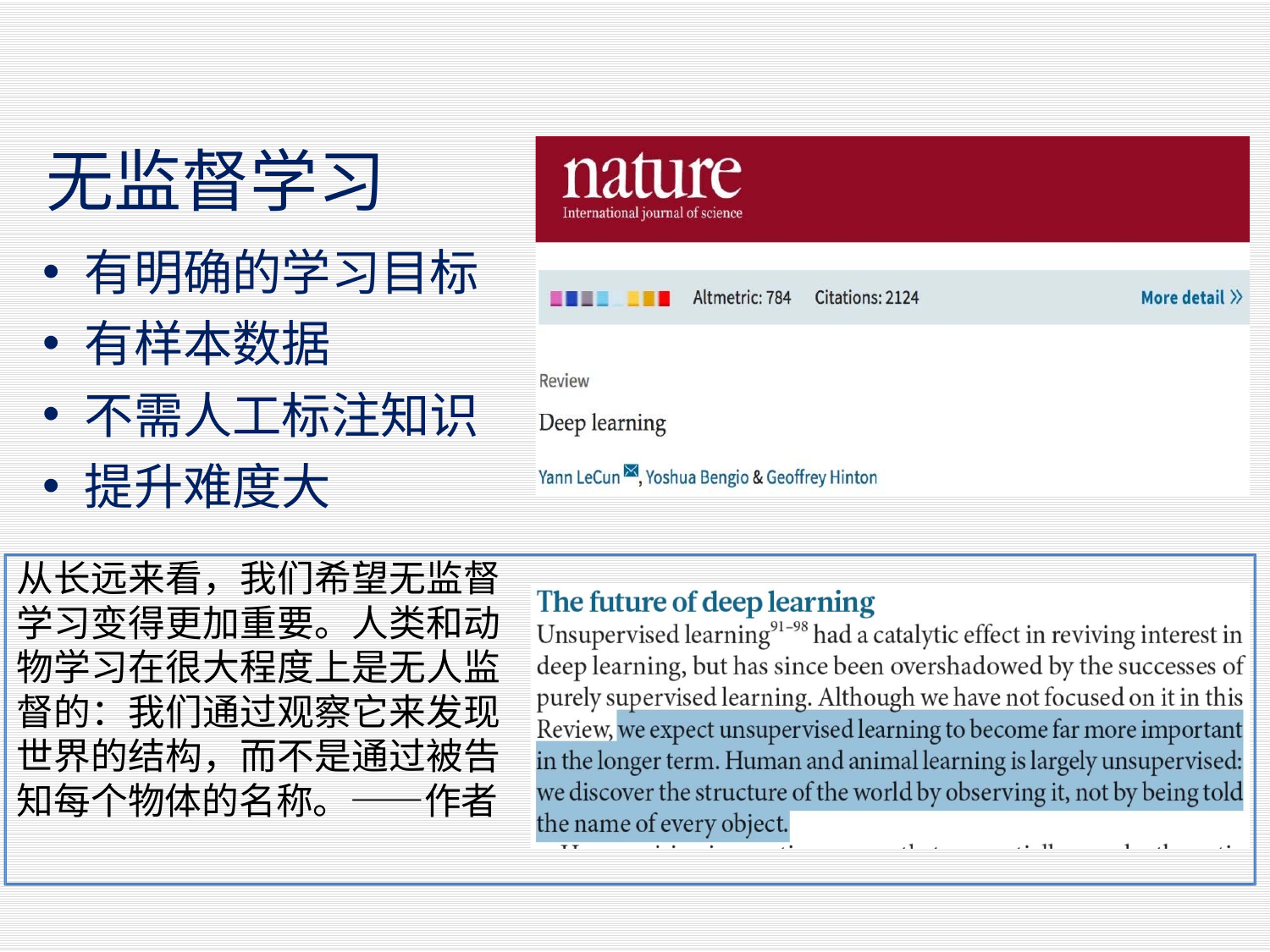

#

无监督学习
有明确的学习目标
有样本数据
不需人工标注知识
提升难度大
从长远来看，我们希望无监督 学习变得更加重要。人类和动 物学习在很大程度上是无人监 督的：我们通过观察它来发现 世界的结构，而不是通过被告 知每个物体的名称。——作者

14